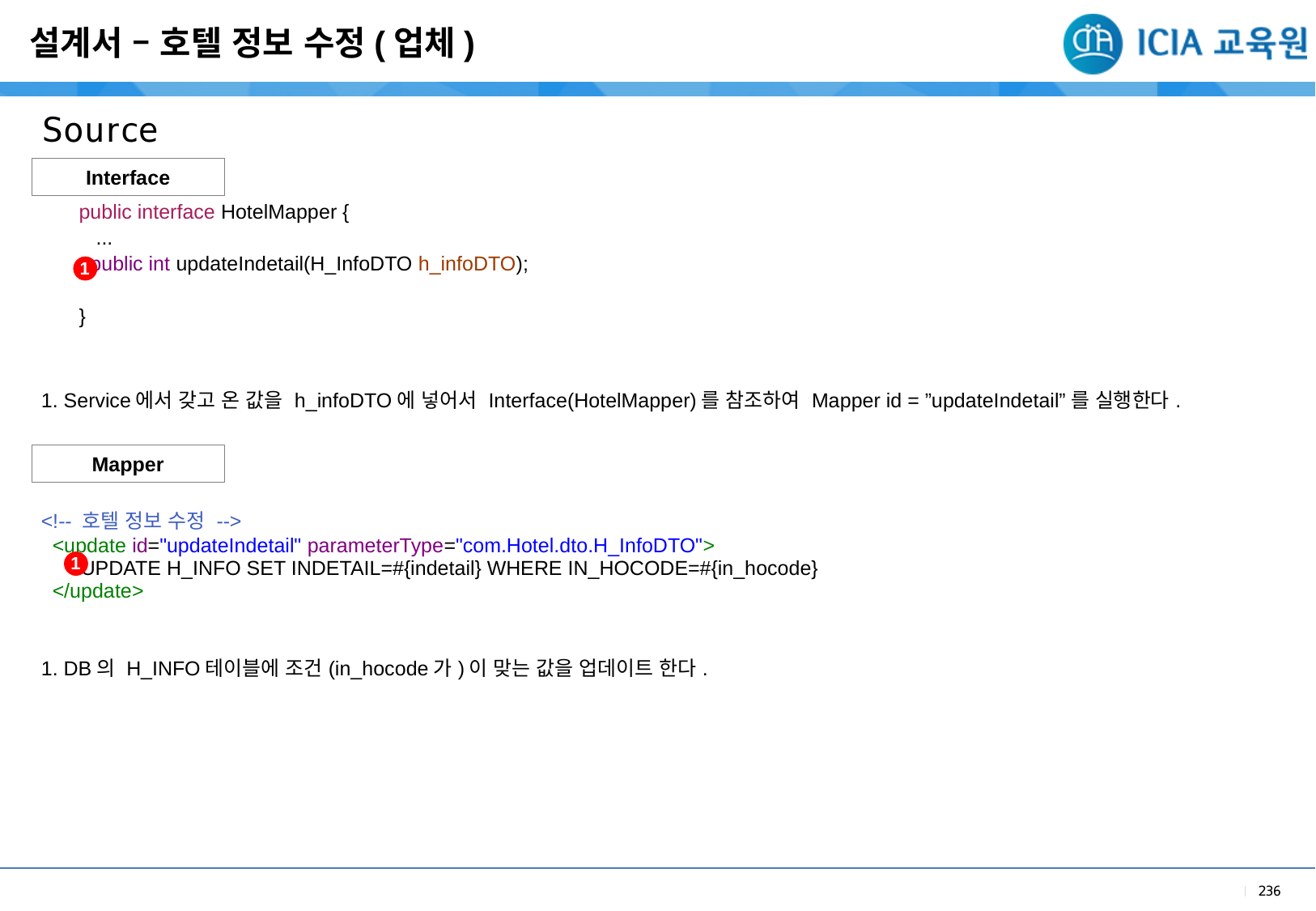

설계서 – 호텔 정보 수정(업체)
Source
Interface
| public interface HotelMapper { ... public int updateIndetail(H\_InfoDTO h\_infoDTO); } |
| --- |
| 1. Service에서 갖고 온 값을 h\_infoDTO에 넣어서 Interface(HotelMapper)를 참조하여 Mapper id = ”updateIndetail”를 실행한다. |
1

Mapper
| <!-- 호텔 정보 수정 --> <update id="updateIndetail" parameterType="com.Hotel.dto.H\_InfoDTO"> UPDATE H\_INFO SET INDETAIL=#{indetail} WHERE IN\_HOCODE=#{in\_hocode} </update> |
| --- |
| 1. DB의 H\_INFO테이블에 조건(in\_hocode가)이 맞는 값을 업데이트 한다. |
1